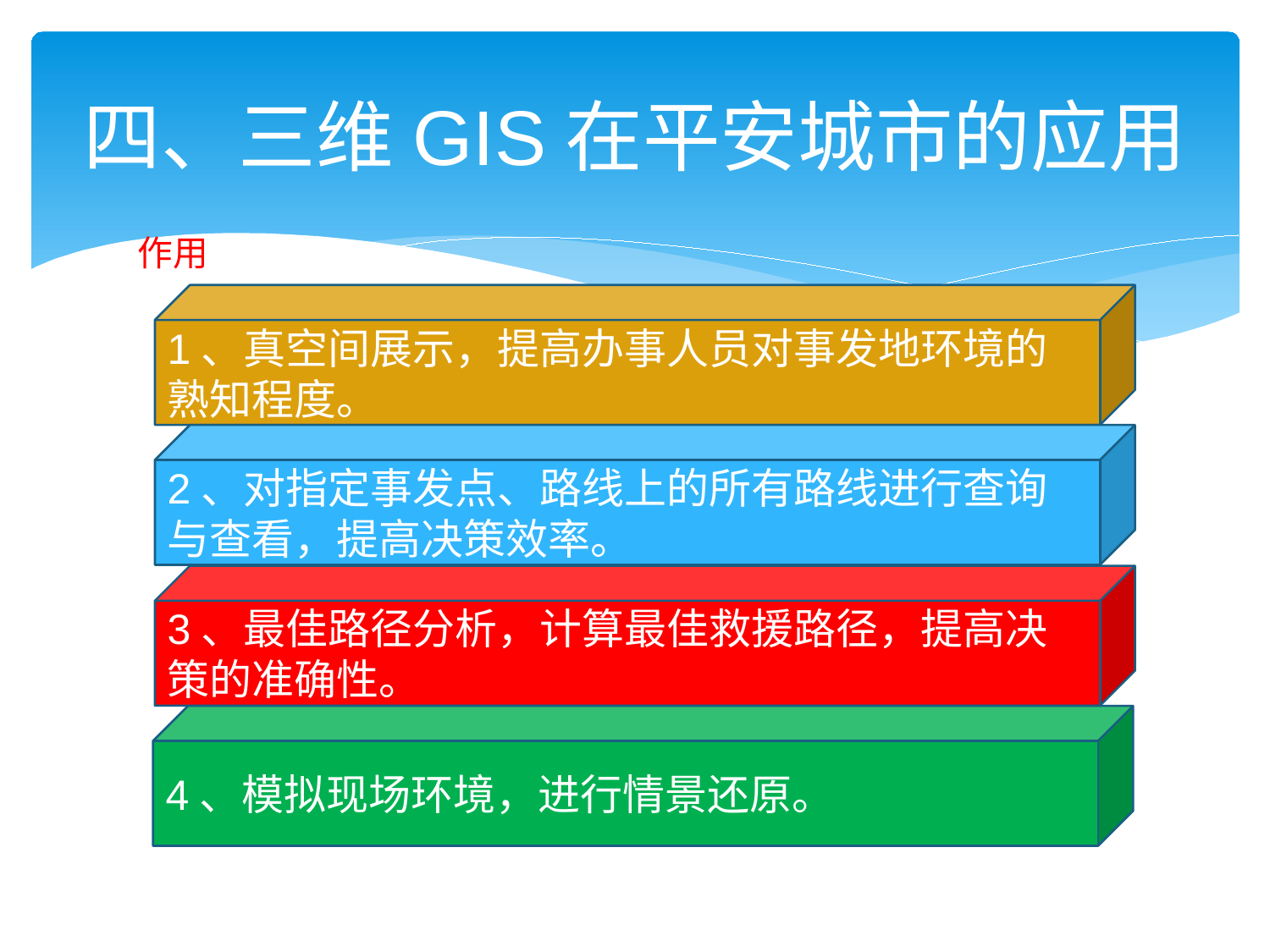

# 四、三维GIS在平安城市的应用
作用
1、真空间展示，提高办事人员对事发地环境的熟知程度。
2、对指定事发点、路线上的所有路线进行查询与查看，提高决策效率。
3、最佳路径分析，计算最佳救援路径，提高决策的准确性。
4、模拟现场环境，进行情景还原。